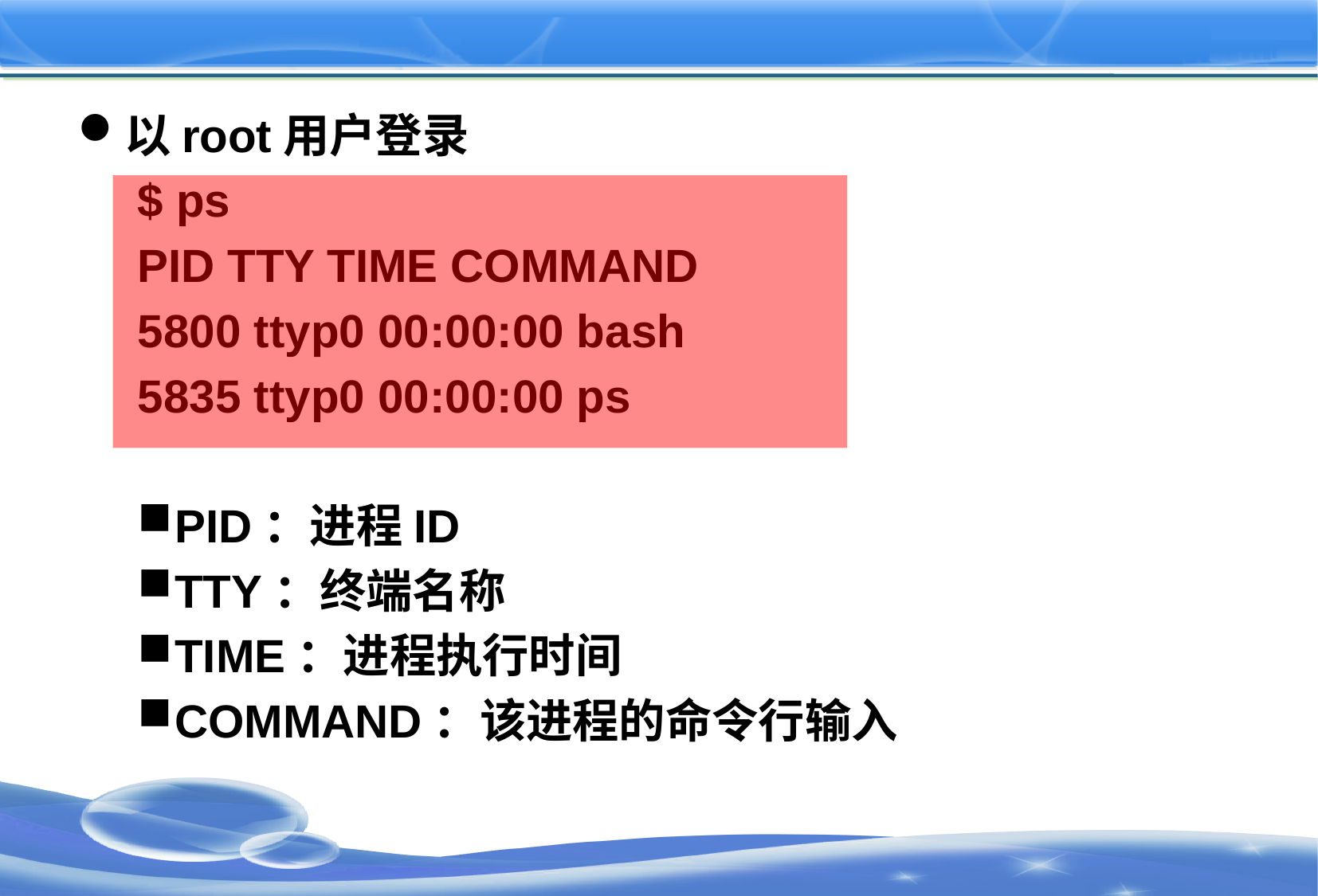

#
以root用户登录
$ ps
PID TTY TIME COMMAND
5800 ttyp0 00:00:00 bash
5835 ttyp0 00:00:00 ps

PID：进程ID
TTY：终端名称
TIME：进程执行时间
COMMAND：该进程的命令行输入